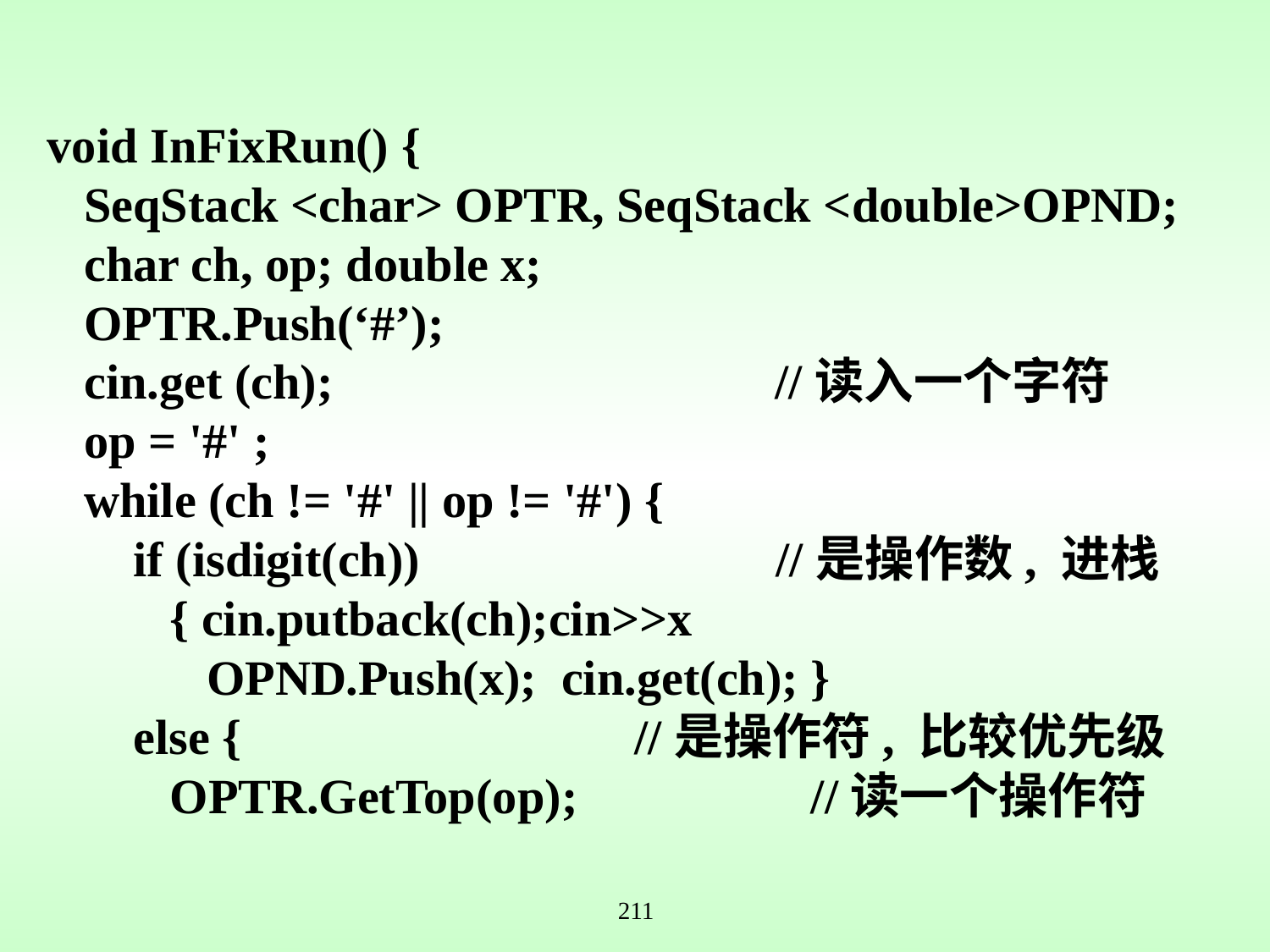

void InFixRun() {
   SeqStack <char> OPTR, SeqStack <double>OPND;
   char ch, op; double x;
   OPTR.Push(‘#’);
   cin.get (ch);                                    //读入一个字符
   op = '#' ;
   while (ch != '#' || op != '#') {
       if (isdigit(ch))                             //是操作数, 进栈
          { cin.putback(ch);cin>>x
             OPND.Push(x);  cin.get(ch); }
       else {                                //是操作符, 比较优先级
          OPTR.GetTop(op);                   //读一个操作符
211